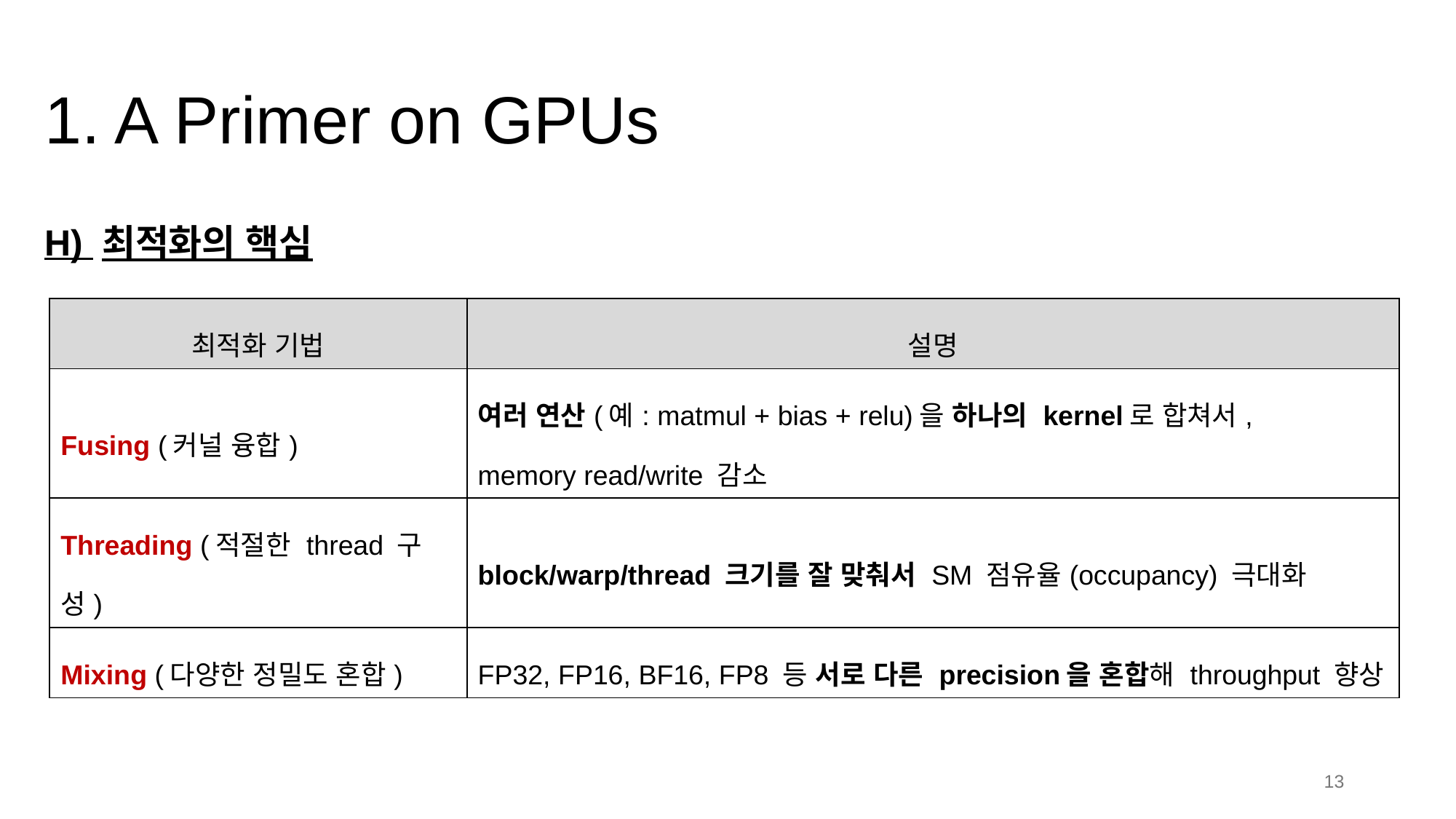

# 1. A Primer on GPUs
H) 최적화의 핵심
| 최적화 기법 | 설명 |
| --- | --- |
| Fusing (커널 융합) | 여러 연산(예: matmul + bias + relu)을 하나의 kernel로 합쳐서, memory read/write 감소 |
| Threading (적절한 thread 구성) | block/warp/thread 크기를 잘 맞춰서 SM 점유율(occupancy) 극대화 |
| Mixing (다양한 정밀도 혼합) | FP32, FP16, BF16, FP8 등 서로 다른 precision을 혼합해 throughput 향상 |
13